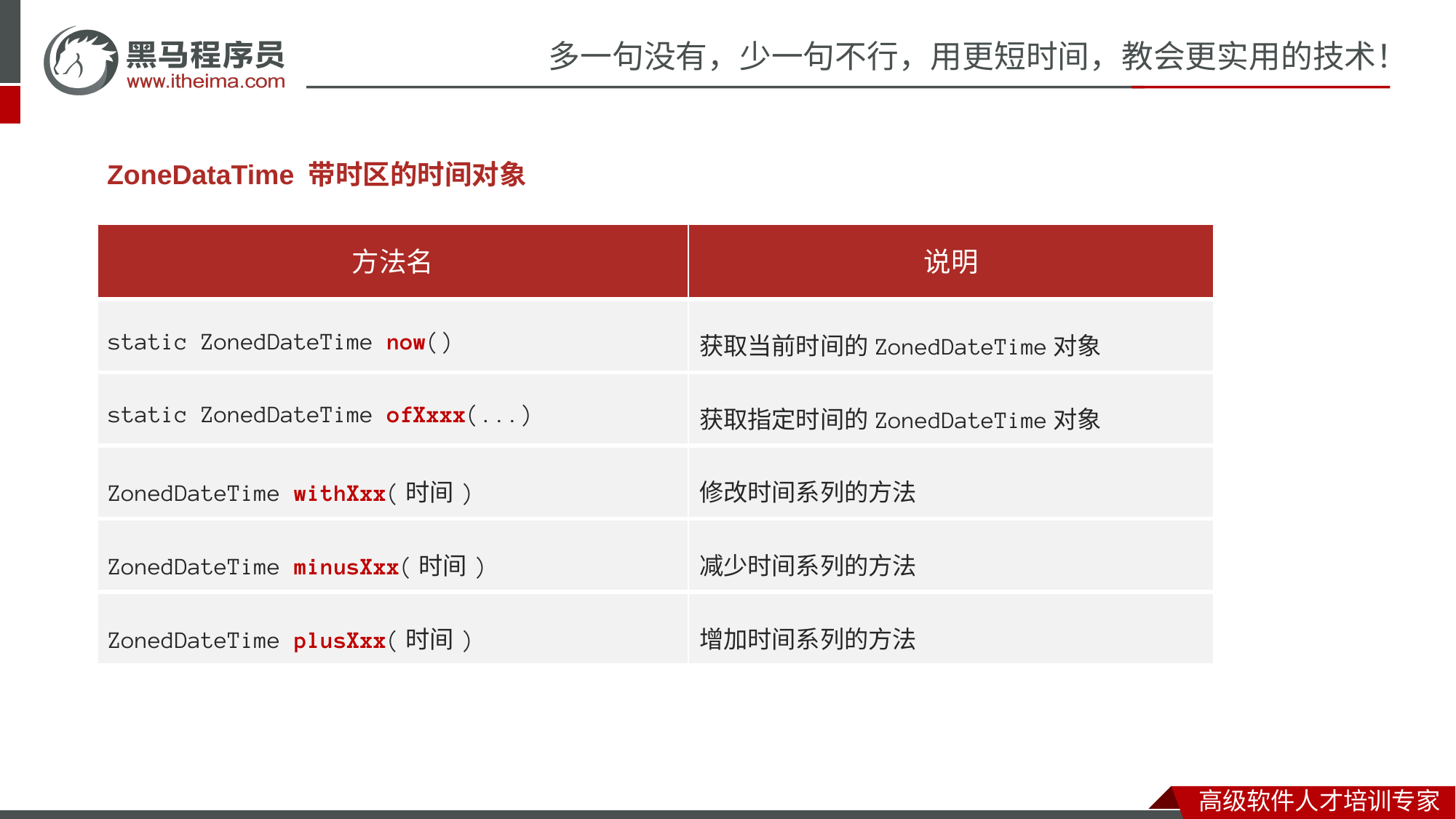

ZoneDataTime 带时区的时间对象
| 方法名 | 说明 |
| --- | --- |
| static ZonedDateTime now​() | 获取当前时间的ZonedDateTime对象 |
| static ZonedDateTime ofXxxx​(...) | 获取指定时间的ZonedDateTime对象 |
| ZonedDateTime withXxx(时间) | 修改时间系列的方法 |
| ZonedDateTime minusXxx​(时间) | 减少时间系列的方法 |
| ZonedDateTime plusXxx​(时间) | 增加时间系列的方法 |